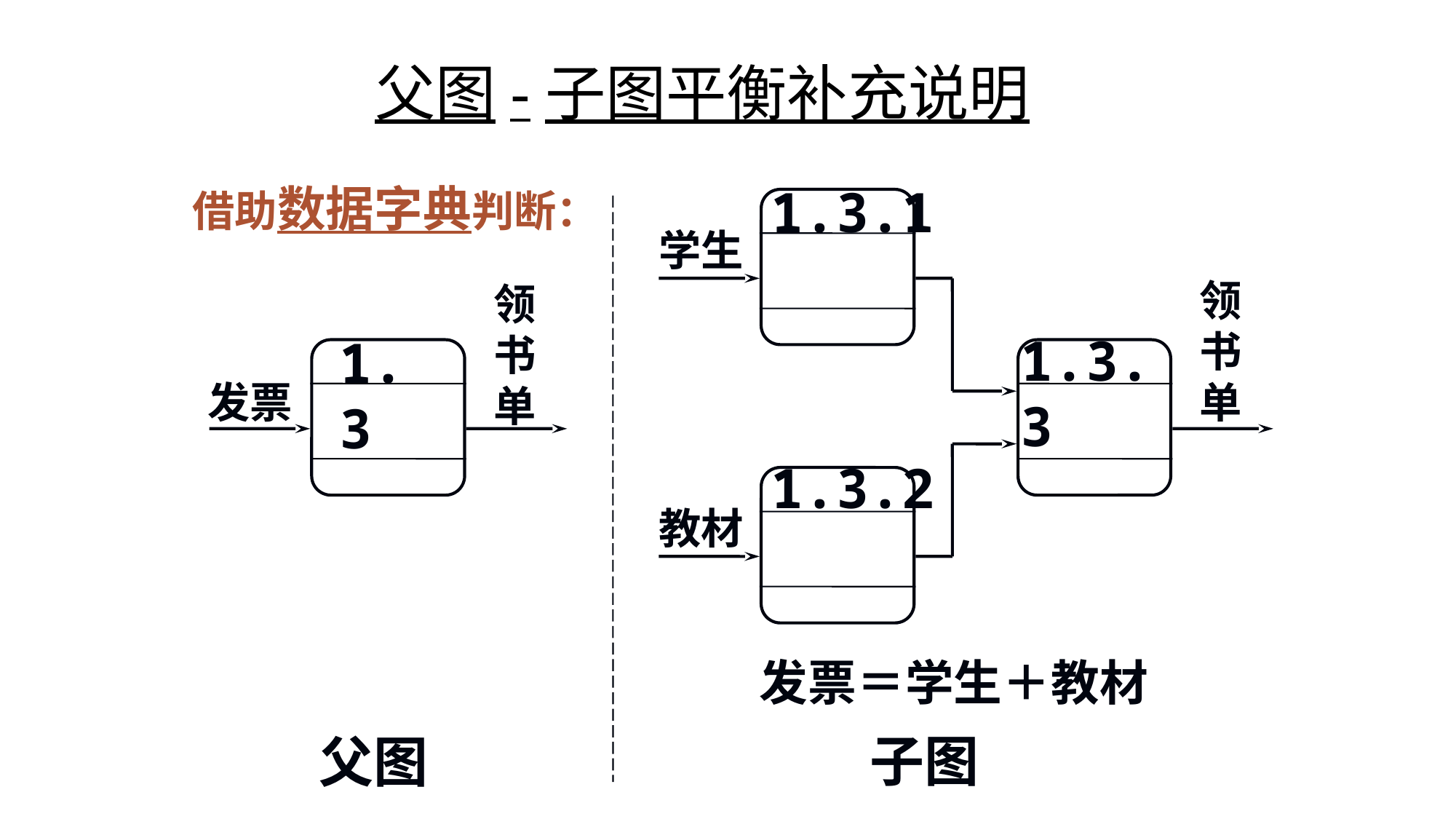

# 父图-子图平衡补充说明
1.3.1

学生

领
书
单
领
书
单

1.3.3
1.3

发票

1.3.2

教材

发票＝学生＋教材
子图
父图
借助数据字典判断：